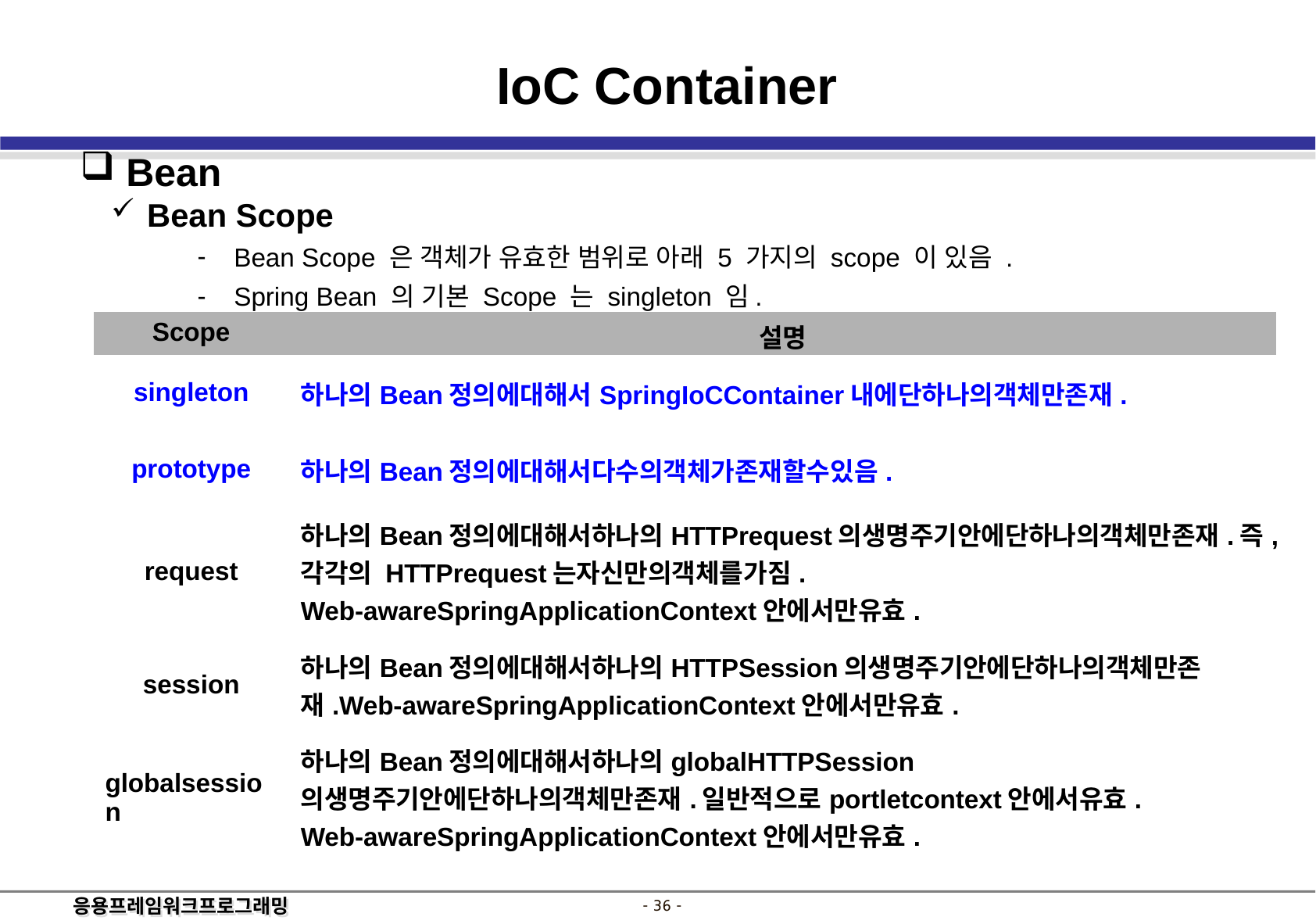

IoC Container
 Bean
 Bean Scope
Bean Scope 은 객체가 유효한 범위로 아래 5 가지의 scope 이 있음 .
Spring Bean 의 기본 Scope 는 singleton 임.
| Scope | 설명 |
| --- | --- |
| singleton | 하나의Bean정의에대해서SpringIoCContainer내에단하나의객체만존재. |
| prototype | 하나의Bean정의에대해서다수의객체가존재할수있음. |
| request | 하나의Bean정의에대해서하나의HTTPrequest의생명주기안에단하나의객체만존재.즉,각각의 HTTPrequest는자신만의객체를가짐. Web-awareSpringApplicationContext안에서만유효. |
| session | 하나의Bean정의에대해서하나의HTTPSession의생명주기안에단하나의객체만존재.Web-awareSpringApplicationContext안에서만유효. |
| globalsession | 하나의Bean정의에대해서하나의globalHTTPSession의생명주기안에단하나의객체만존재.일반적으로portletcontext안에서유효. Web-awareSpringApplicationContext안에서만유효. |
- 36 -